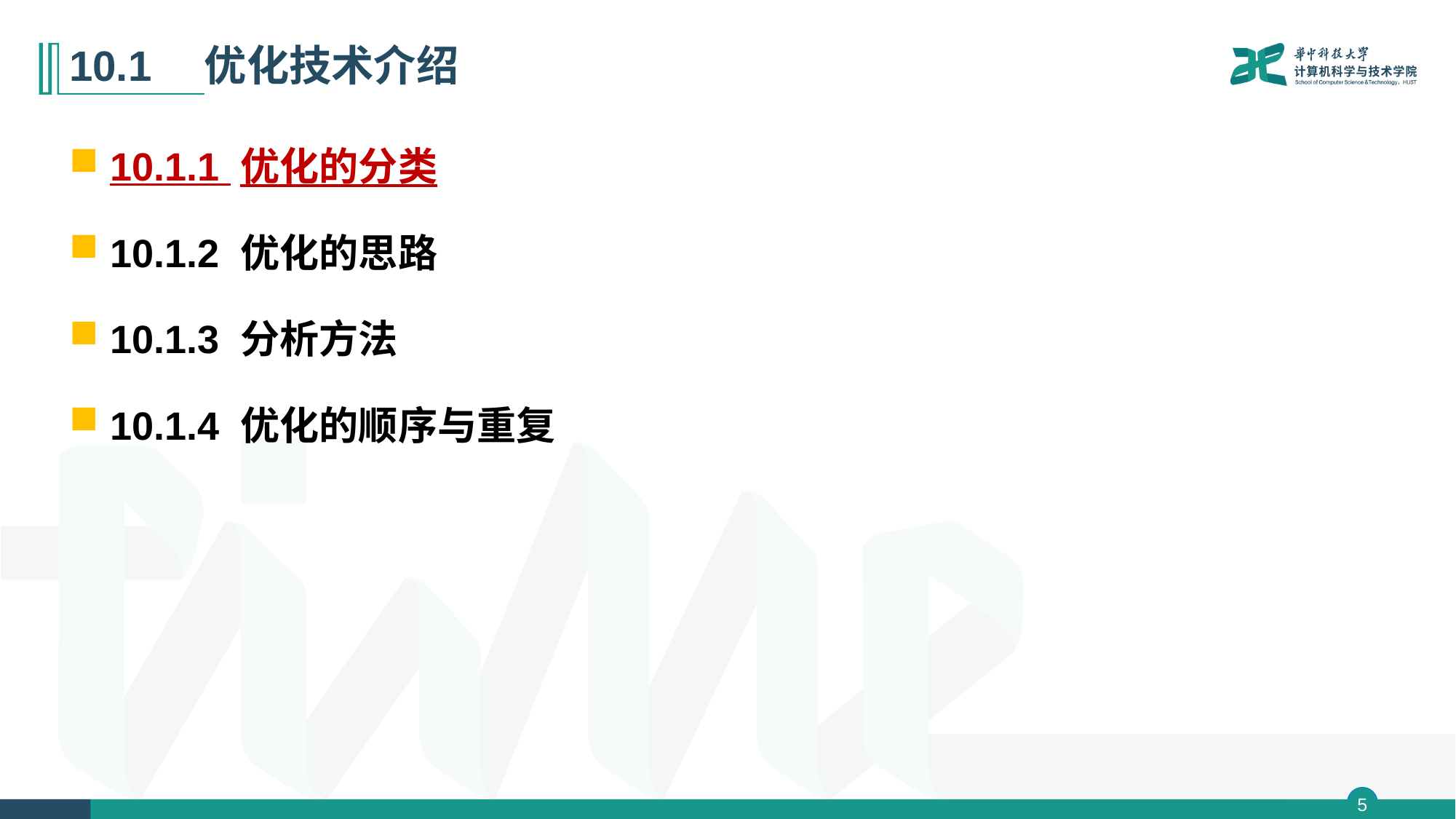

# 10.1　优化技术介绍
10.1.1 优化的分类
10.1.2 优化的思路
10.1.3 分析方法
10.1.4 优化的顺序与重复